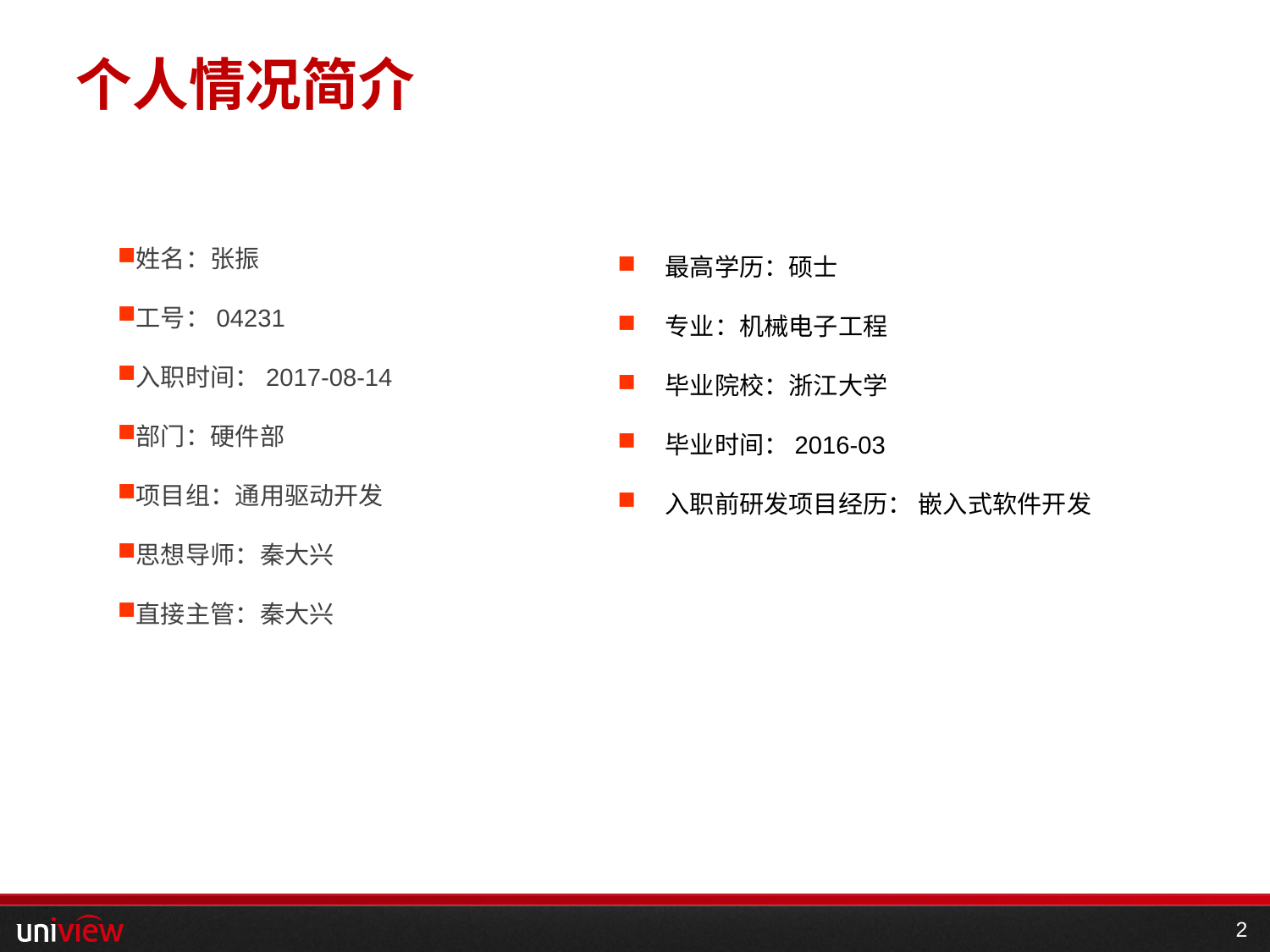

# 个人情况简介
姓名：张振
工号：04231
入职时间：2017-08-14
部门：硬件部
项目组：通用驱动开发
思想导师：秦大兴
直接主管：秦大兴
最高学历：硕士
专业：机械电子工程
毕业院校：浙江大学
毕业时间：2016-03
入职前研发项目经历： 嵌入式软件开发